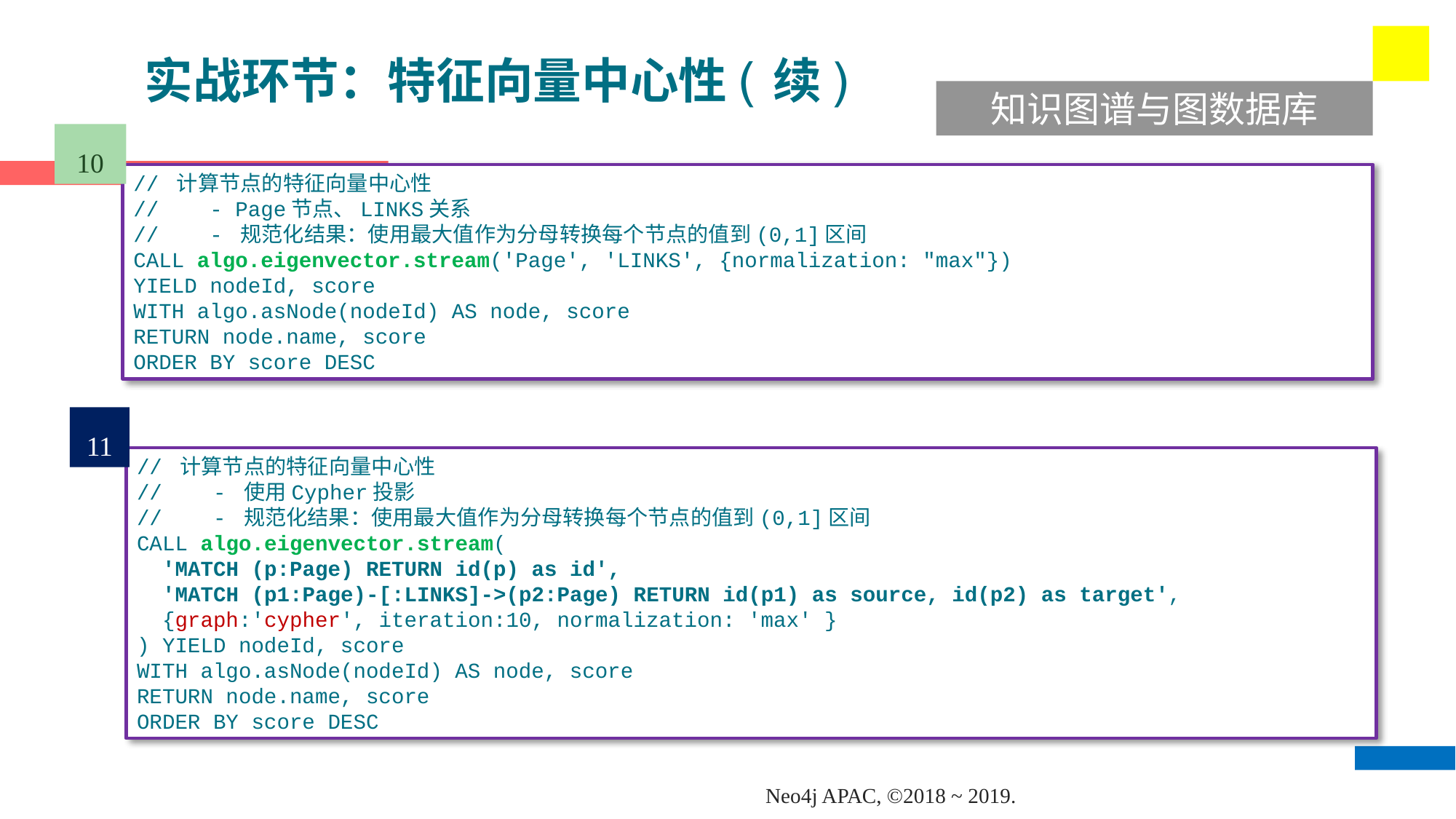

实战环节：特征向量中心性(续)
知识图谱与图数据库
10
// 计算节点的特征向量中心性
//    - Page节点、LINKS关系
//    - 规范化结果：使用最大值作为分母转换每个节点的值到(0,1]区间
CALL algo.eigenvector.stream('Page', 'LINKS', {normalization: "max"})
YIELD nodeId, score
WITH algo.asNode(nodeId) AS node, score
RETURN node.name, score
ORDER BY score DESC
11
// 计算节点的特征向量中心性
//    - 使用Cypher投影
//    - 规范化结果：使用最大值作为分母转换每个节点的值到(0,1]区间
CALL algo.eigenvector.stream(
  'MATCH (p:Page) RETURN id(p) as id',
  'MATCH (p1:Page)-[:LINKS]->(p2:Page) RETURN id(p1) as source, id(p2) as target',
  {graph:'cypher', iteration:10, normalization: 'max' }
) YIELD nodeId, score
WITH algo.asNode(nodeId) AS node, score
RETURN node.name, score
ORDER BY score DESC